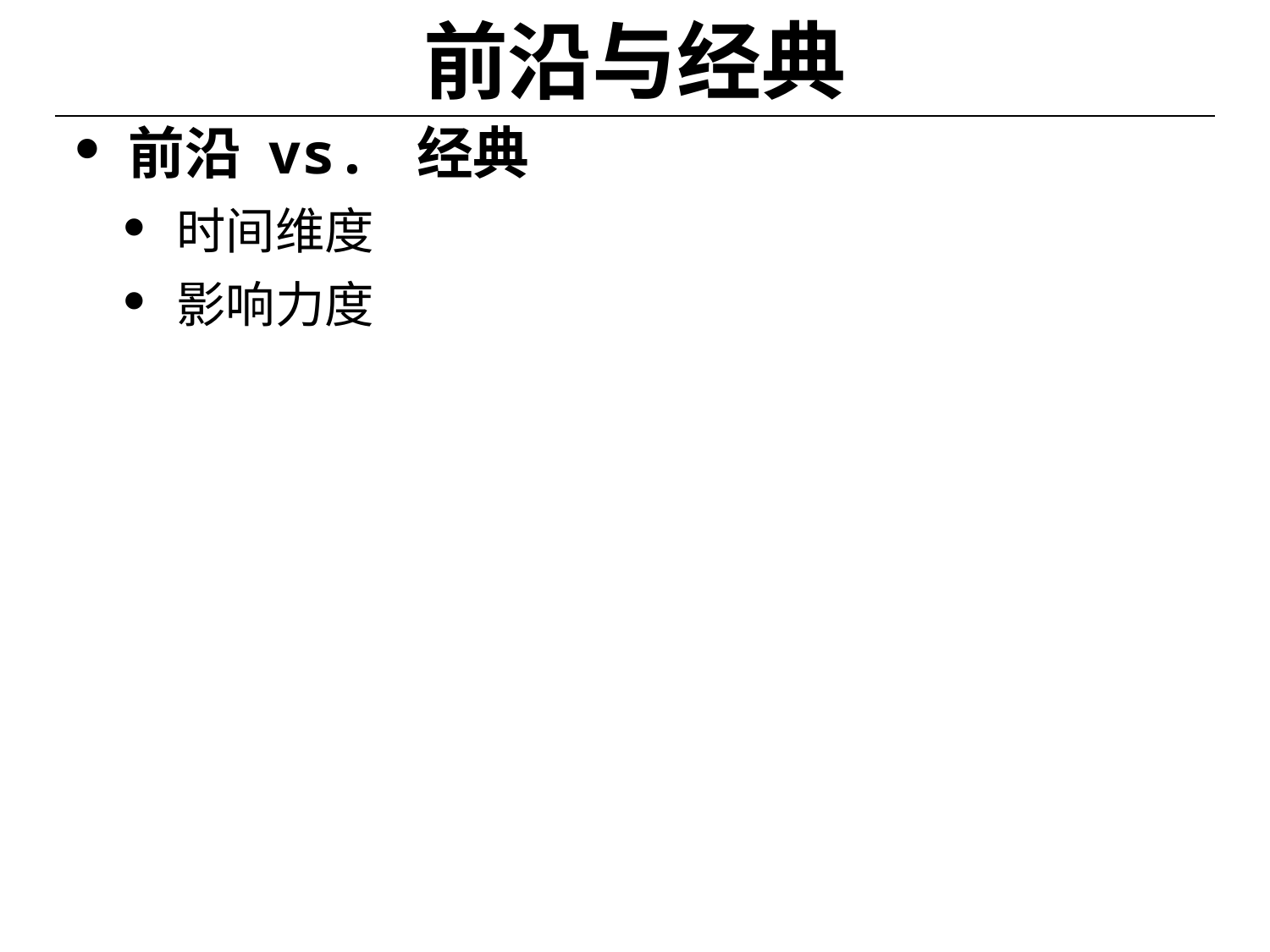

# 前沿与经典
前沿 vs. 经典
时间维度
影响力度